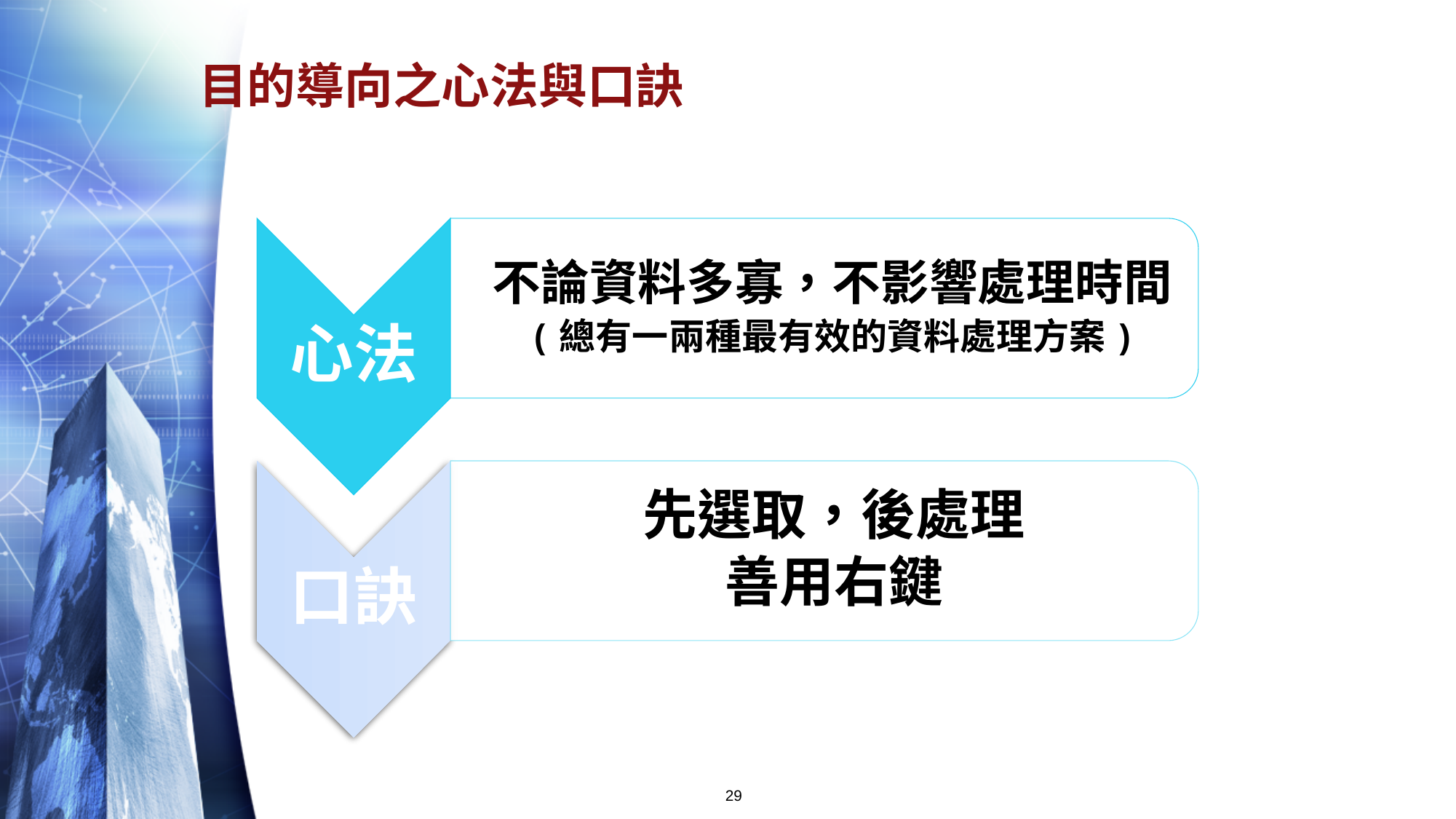

# 目的導向之心法與口訣
心法
不論資料多寡，不影響處理時間
(總有一兩種最有效的資料處理方案)
口訣
先選取，後處理
善用右鍵
29